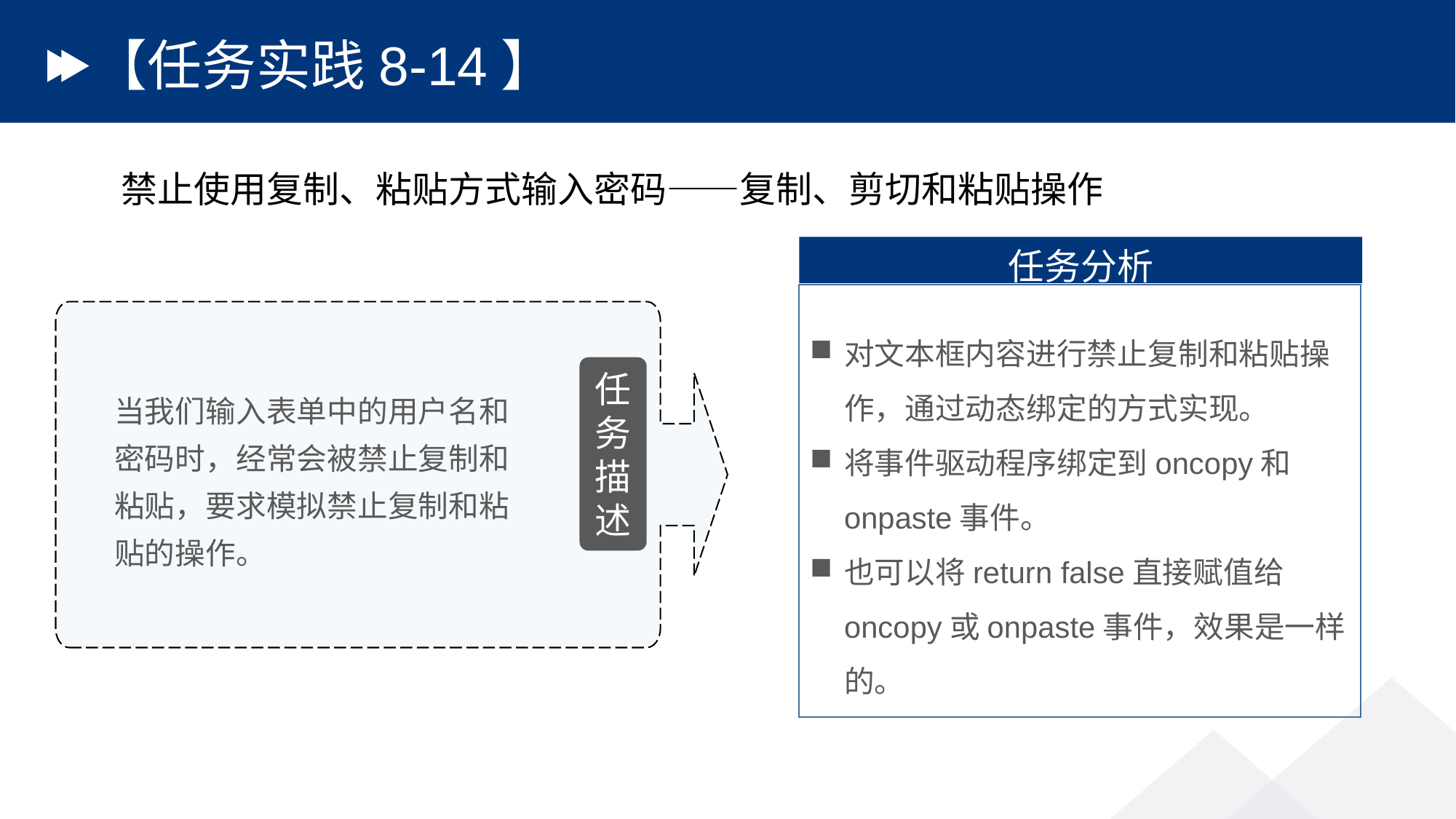

# 【任务实践8-14】
禁止使用复制、粘贴方式输入密码——复制、剪切和粘贴操作

任务分析
对文本框内容进行禁止复制和粘贴操作，通过动态绑定的方式实现。
将事件驱动程序绑定到oncopy和onpaste事件。
也可以将return false直接赋值给oncopy或onpaste事件，效果是一样的。

任务描述
当我们输入表单中的用户名和密码时，经常会被禁止复制和粘贴，要求模拟禁止复制和粘贴的操作。